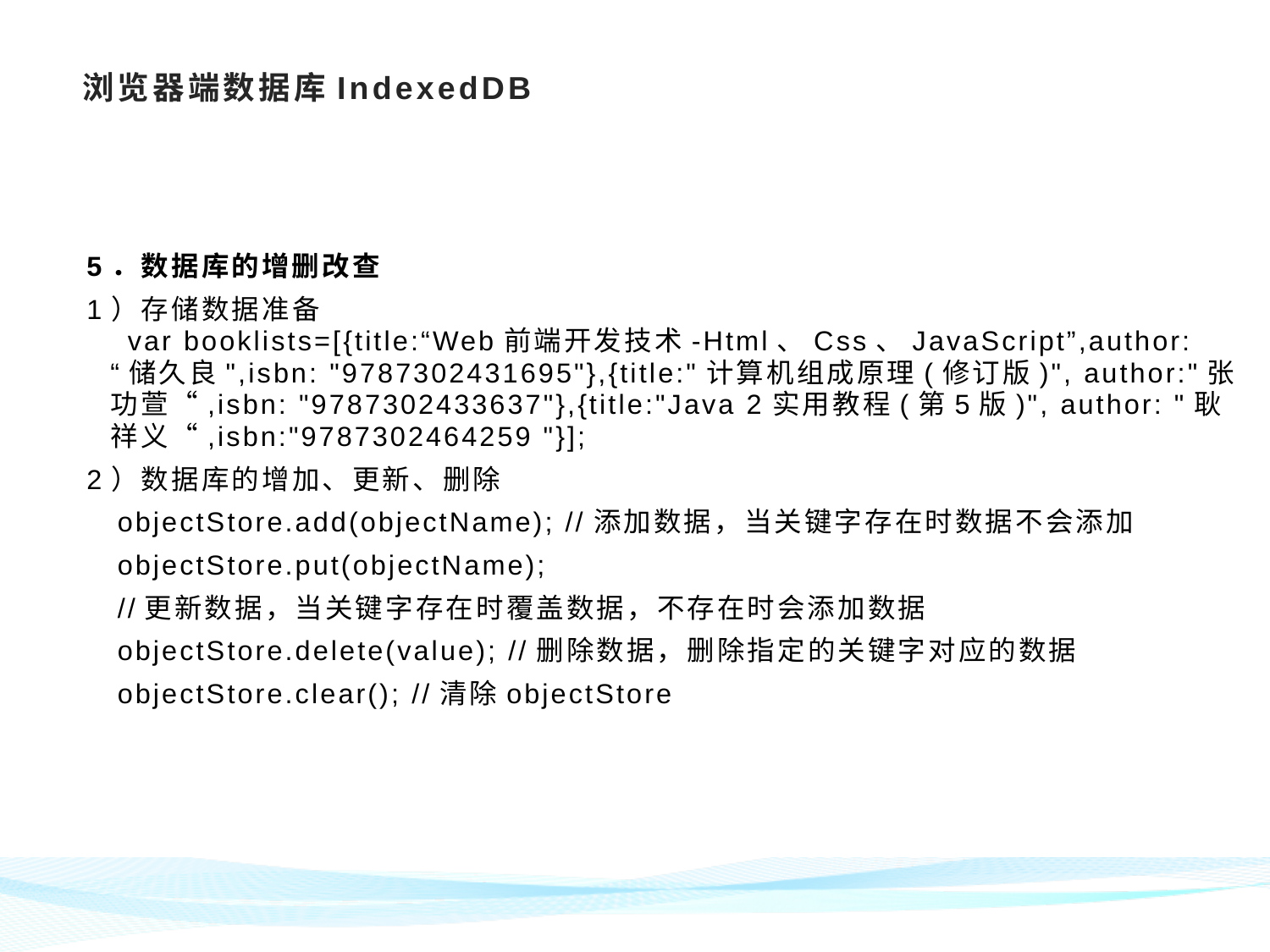

# 浏览器端数据库IndexedDB
5．数据库的增删改查
1）存储数据准备
    var booklists=[{title:“Web前端开发技术-Html、Css、JavaScript”,author: “储久良",isbn: "9787302431695"},{title:"计算机组成原理(修订版)", author:"张功萱“,isbn: "9787302433637"},{title:"Java 2实用教程(第5版)", author: "耿祥义“,isbn:"9787302464259 "}];
2）数据库的增加、更新、删除
   objectStore.add(objectName); //添加数据，当关键字存在时数据不会添加
   objectStore.put(objectName);
   //更新数据，当关键字存在时覆盖数据，不存在时会添加数据
   objectStore.delete(value); //删除数据，删除指定的关键字对应的数据
   objectStore.clear(); //清除objectStore